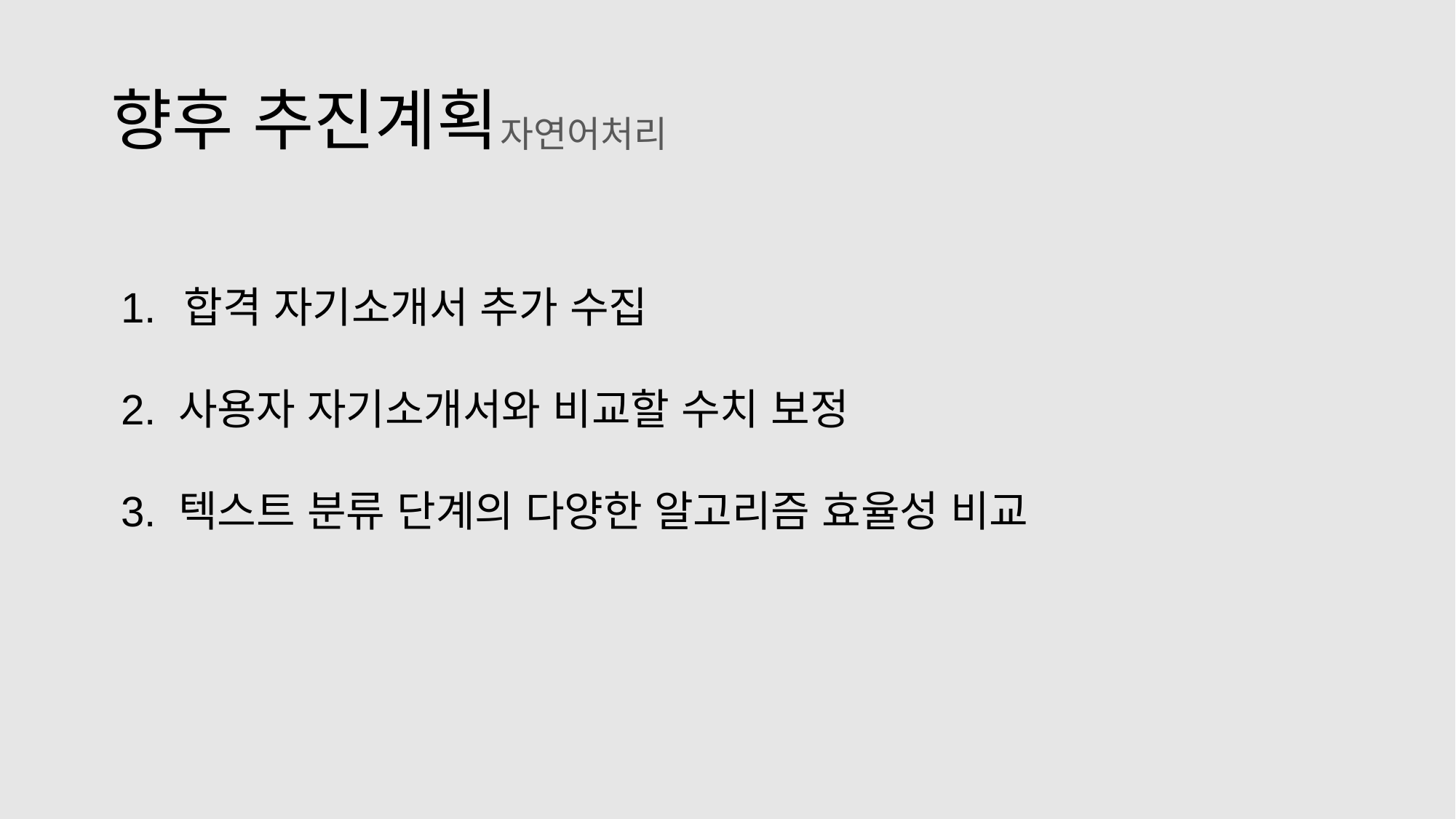

# 향후 추진계획
자연어처리
 합격 자기소개서 추가 수집

2. 사용자 자기소개서와 비교할 수치 보정

3. 텍스트 분류 단계의 다양한 알고리즘 효율성 비교